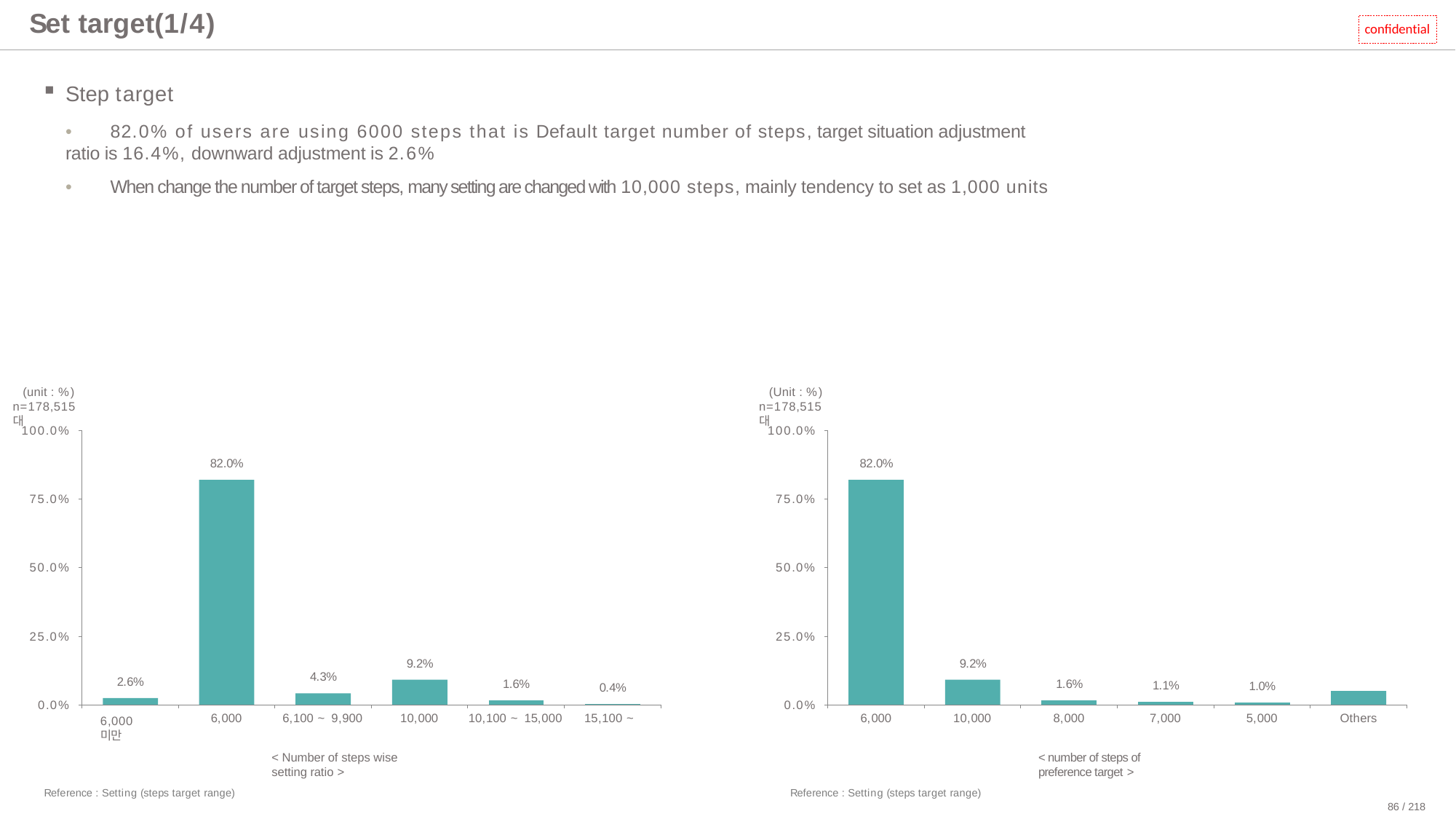

# Set target(1/4)
confidential
Step target

•	82.0% of users are using 6000 steps that is Default target number of steps, target situation adjustment ratio is 16.4%, downward adjustment is 2.6%

•	When change the number of target steps, many setting are changed with 10,000 steps, mainly tendency to set as 1,000 units
(unit : %) n=178,515대
(Unit : %) n=178,515대
100.0%
100.0%

82.0%
82.0%

75.0%
75.0%

50.0%
50.0%

25.0%
25.0%

9.2%
9.2%
4.3%
2.6%
1.6%
1.6%
1.1%
1.0%

0.4%

0.0%
0.0%

6,000
6,100 ~ 9,900
10,000
10,100 ~ 15,000
15,100 ~
6,000
10,000
8,000
7,000
5,000
Others
6,000 미만
< Number of steps wise setting ratio >
< number of steps of preference target >
Reference : Setting (steps target range)
Reference : Setting (steps target range)
86 / 218